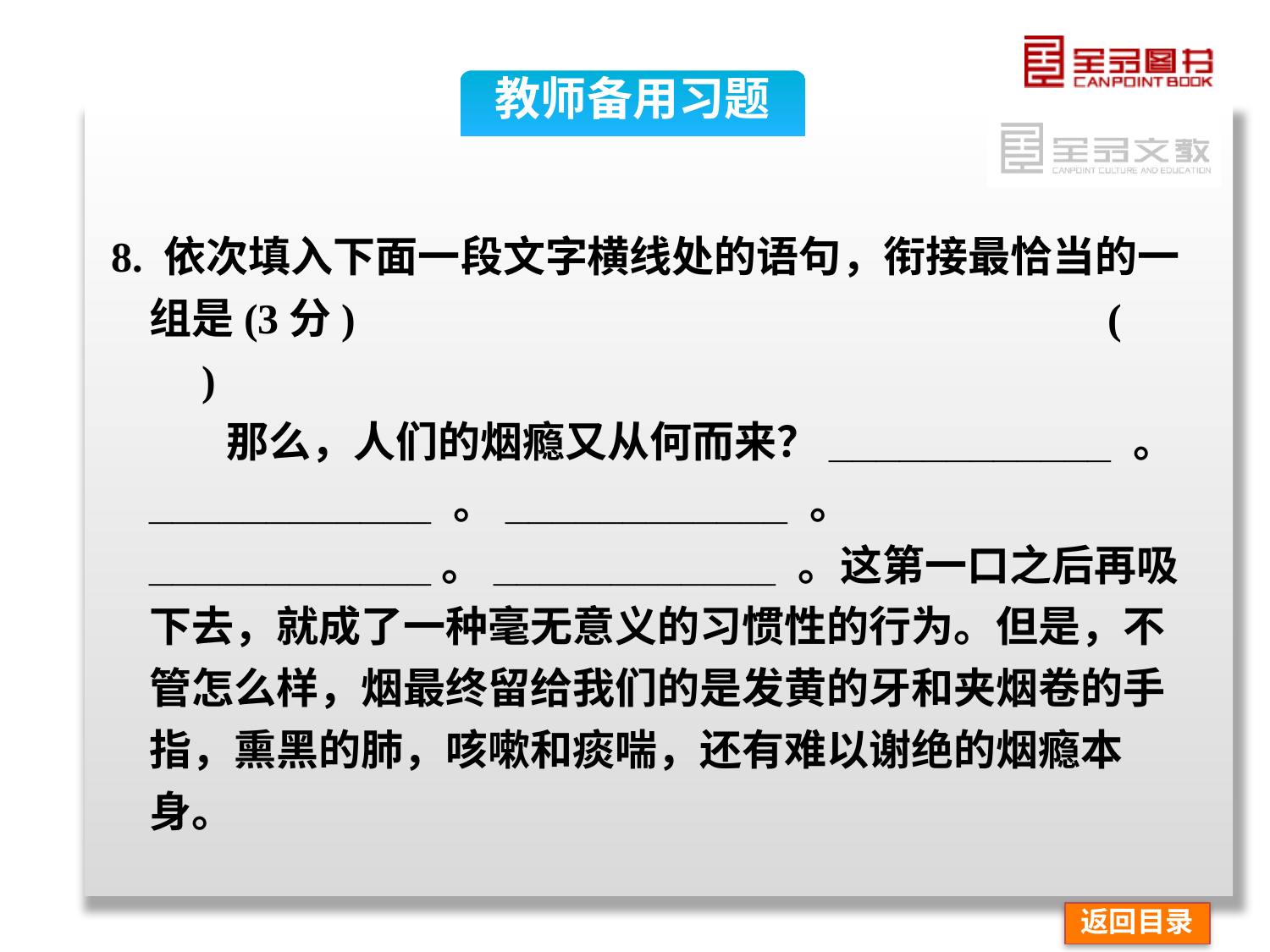

教师备用习题
8. 依次填入下面一段文字横线处的语句，衔接最恰当的一组是(3分)                                                                       (　　)
           那么，人们的烟瘾又从何而来？____________ 。____________ 。____________ 。 ____________。____________ 。这第一口之后再吸下去，就成了一种毫无意义的习惯性的行为。但是，不管怎么样，烟最终留给我们的是发黄的牙和夹烟卷的手指，熏黑的肺，咳嗽和痰喘，还有难以谢绝的烟瘾本身。

返回目录